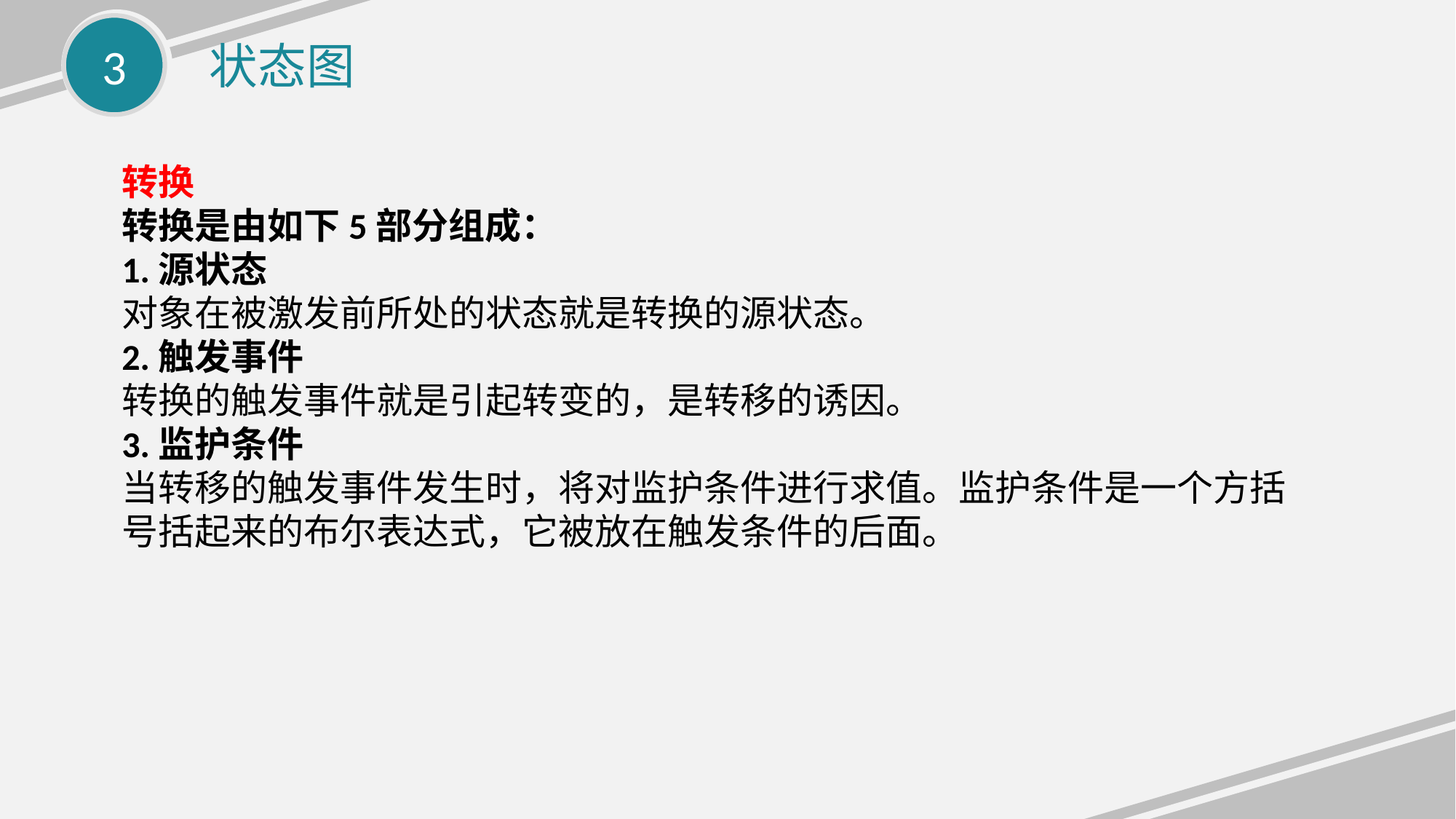

3
状态图
转换
转换是由如下5部分组成：
1.源状态
对象在被激发前所处的状态就是转换的源状态。
2.触发事件
转换的触发事件就是引起转变的，是转移的诱因。
3.监护条件
当转移的触发事件发生时，将对监护条件进行求值。监护条件是一个方括号括起来的布尔表达式，它被放在触发条件的后面。